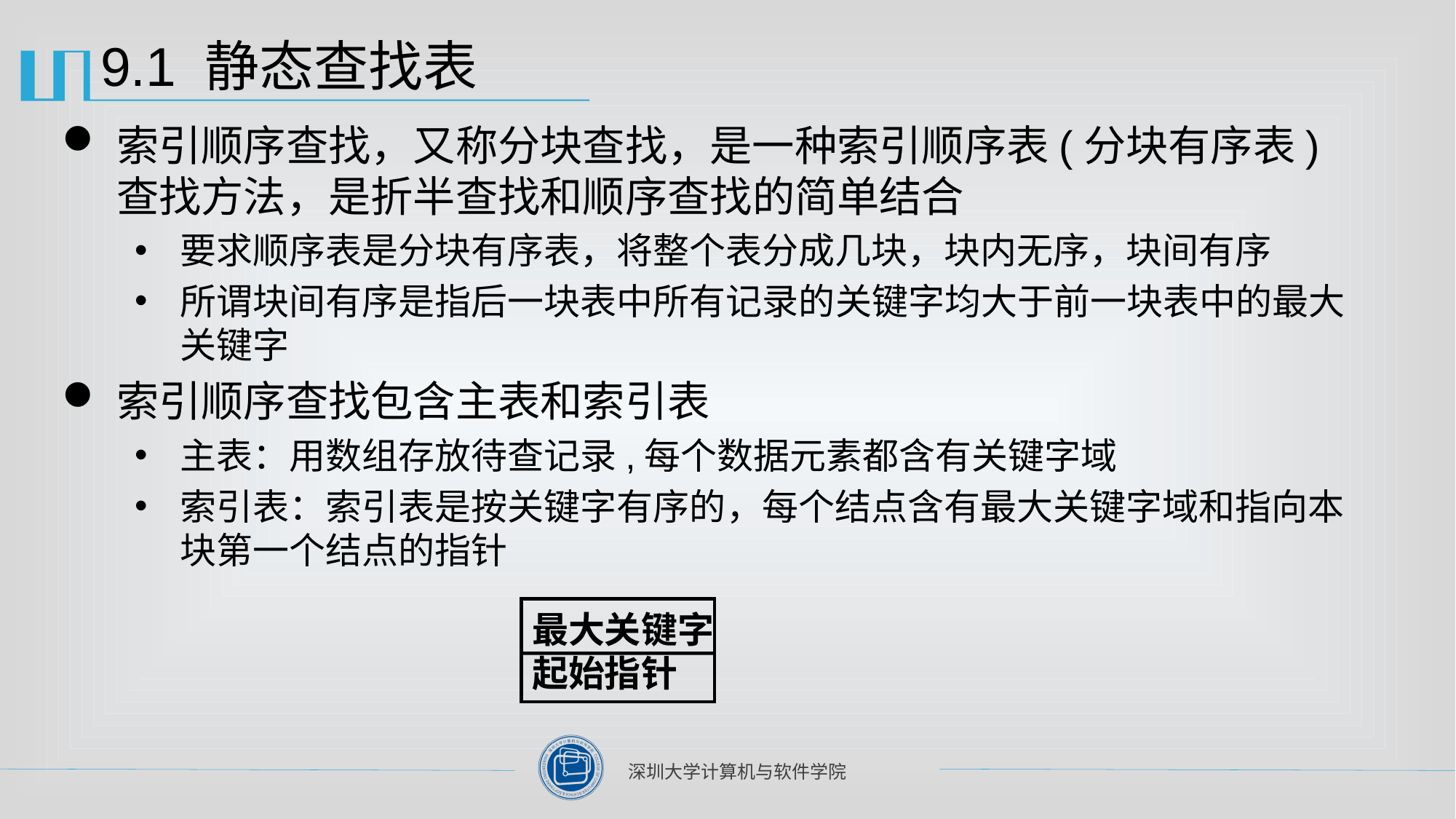

# 9.1 静态查找表
索引顺序查找，又称分块查找，是一种索引顺序表(分块有序表)查找方法，是折半查找和顺序查找的简单结合
要求顺序表是分块有序表，将整个表分成几块，块内无序，块间有序
所谓块间有序是指后一块表中所有记录的关键字均大于前一块表中的最大关键字
索引顺序查找包含主表和索引表
主表：用数组存放待查记录,每个数据元素都含有关键字域
索引表：索引表是按关键字有序的，每个结点含有最大关键字域和指向本块第一个结点的指针

最大关键字
起始指针

30